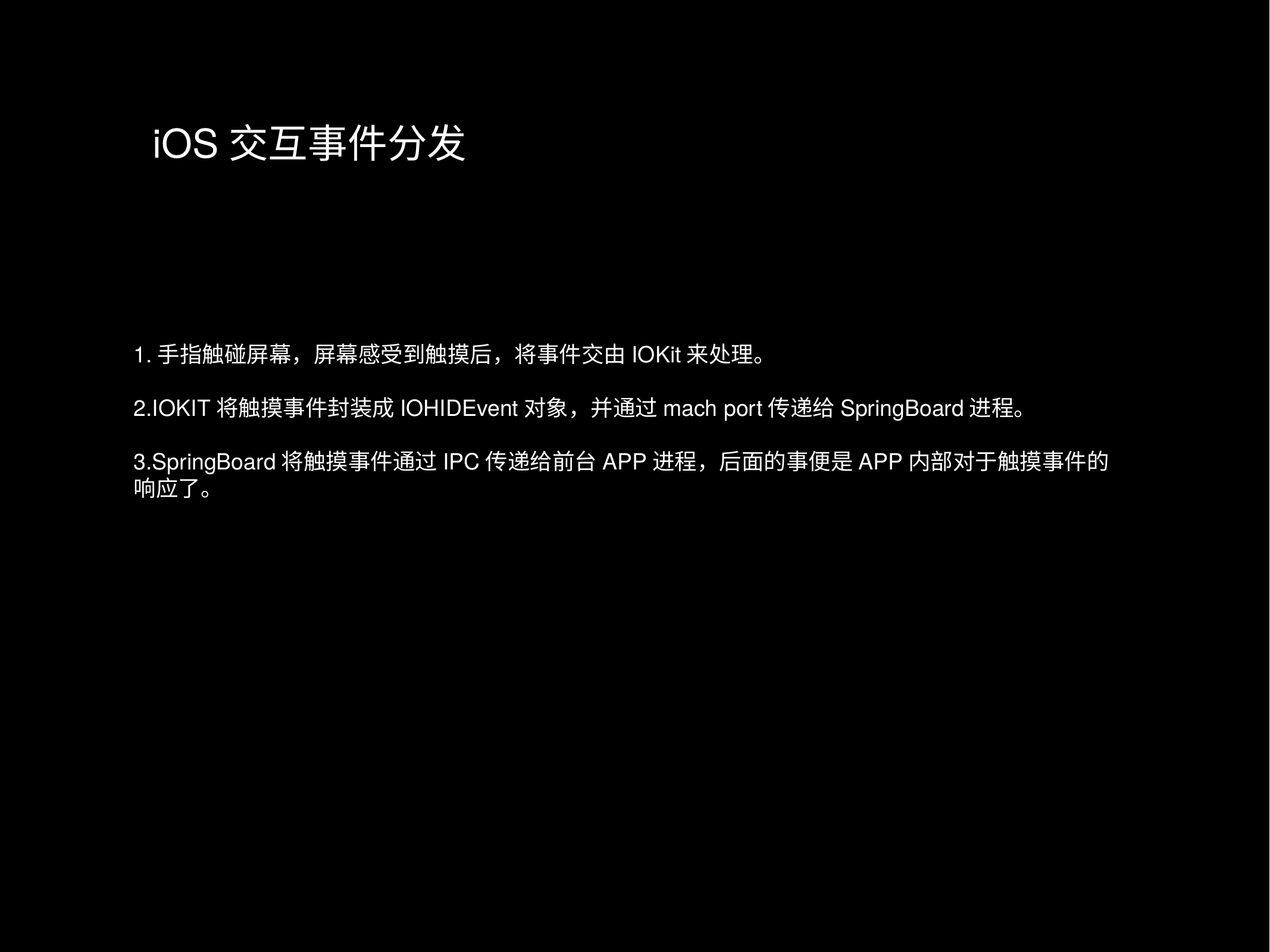

iOS交互事件分发

1.手指触碰屏幕，屏幕感受到触摸后，将事件交由IOKit来处理。

2.IOKIT将触摸事件封装成IOHIDEvent对象，并通过mach port传递给SpringBoard进程。

3.SpringBoard将触摸事件通过IPC传递给前台APP进程，后面的事便是APP内部对于触摸事件的响应了。